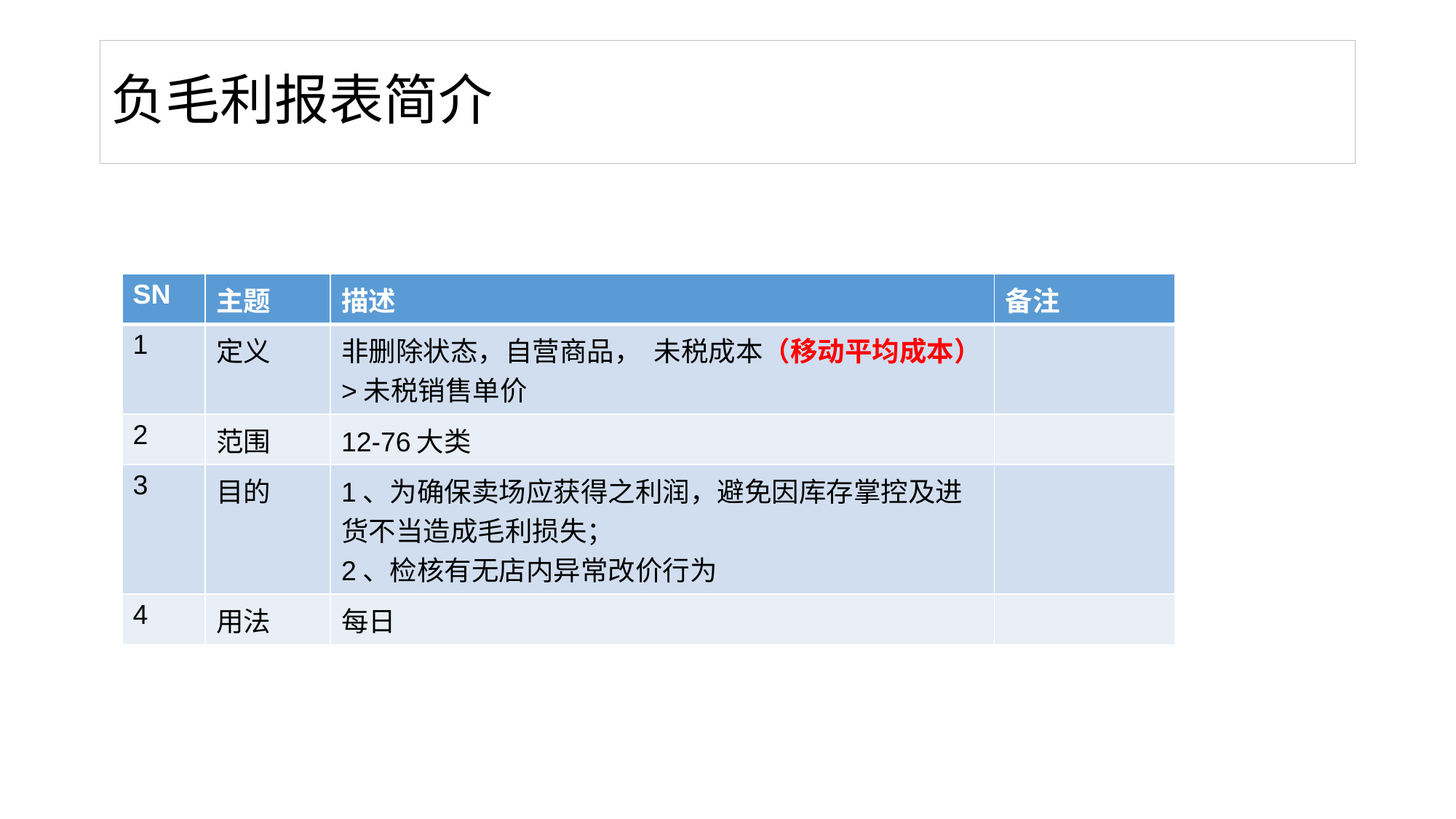

# 负毛利报表简介

| SN | 主题 | 描述 | 备注 |
| --- | --- | --- | --- |
| 1 | 定义 | 非删除状态，自营商品， 未税成本（移动平均成本）>未税销售单价 |  |
| 2 | 范围 | 12-76大类 |  |
| 3 | 目的 | 1、为确保卖场应获得之利润，避免因库存掌控及进货不当造成毛利损失；　　 2、检核有无店内异常改价行为 |  |
| 4 | 用法 | 每日 |  |